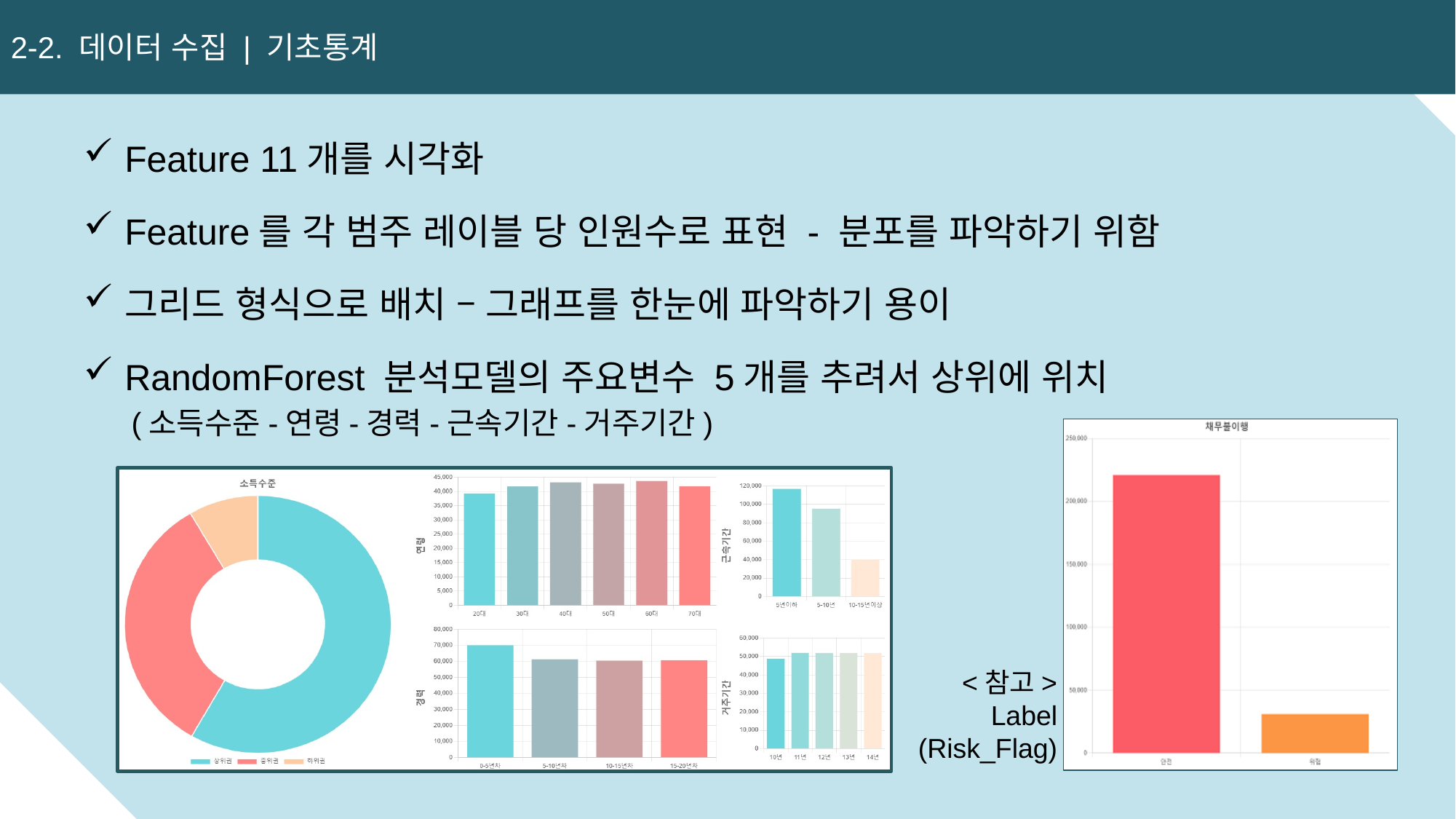

2-2. 데이터 수집 | 기초통계
12
Feature 11개를 시각화
Feature를 각 범주 레이블 당 인원수로 표현 - 분포를 파악하기 위함
그리드 형식으로 배치 – 그래프를 한눈에 파악하기 용이
RandomForest 분석모델의 주요변수 5개를 추려서 상위에 위치
(소득수준-연령-경력-근속기간-거주기간)

<참고>
Label
(Risk_Flag)